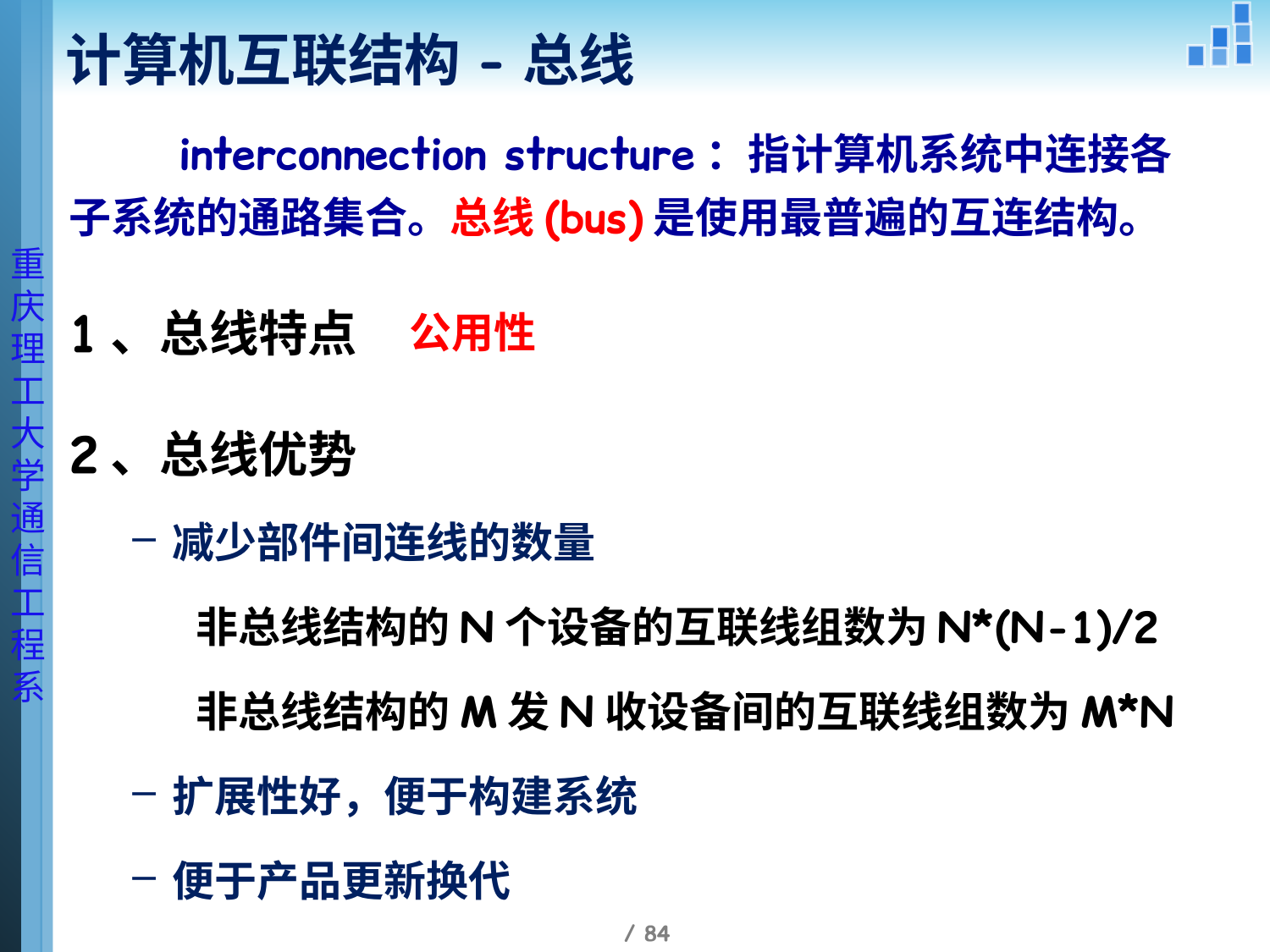

# 计算机互联结构-总线
    interconnection structure：指计算机系统中连接各
子系统的通路集合。总线(bus)是使用最普遍的互连结构。
1、总线特点
2、总线优势
减少部件间连线的数量
非总线结构的N个设备的互联线组数为N*(N-1)/2
非总线结构的M发N收设备间的互联线组数为M*N
扩展性好，便于构建系统
便于产品更新换代
公用性
2
/ 84